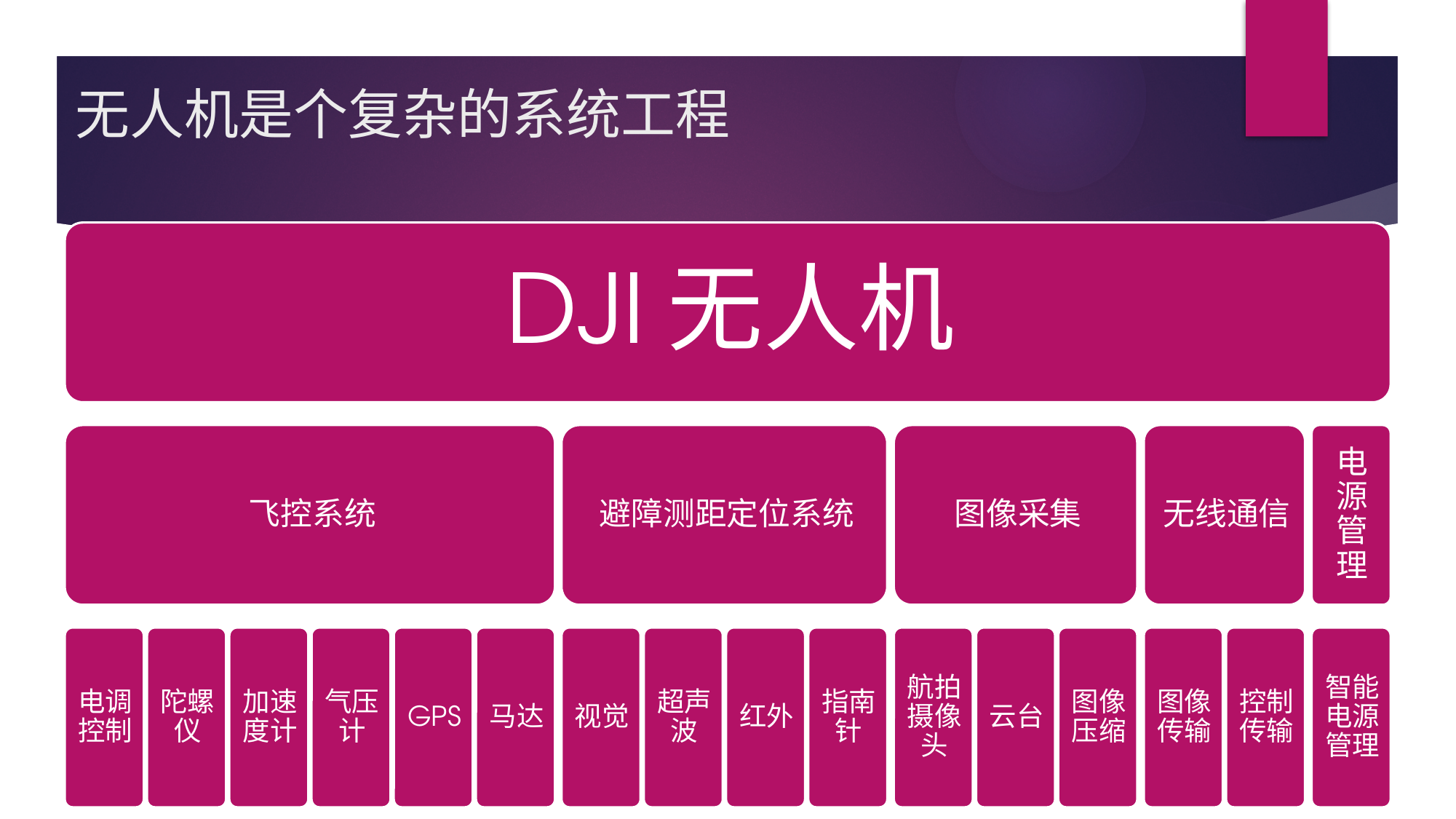

# 无人机是个复杂的系统工程
DJI无人机
飞控系统
电调控制
陀螺仪
加速度计
气压计
GPS
马达
避障测距定位系统
视觉
超声波
红外
指南针
图像采集
航拍摄像头
云台
图像压缩
无线通信
图像传输
控制传输
电源管理
智能电源管理